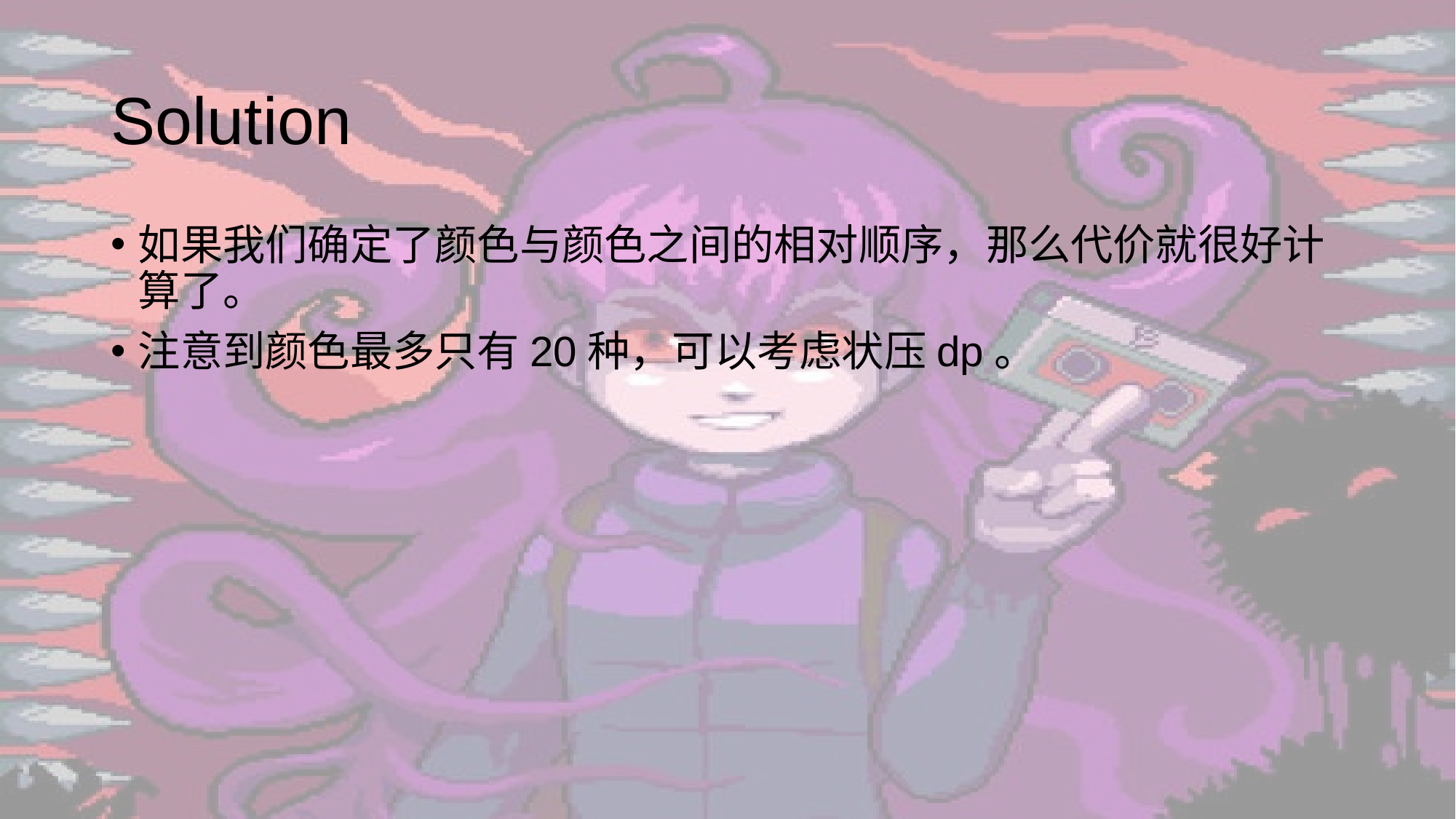

# Solution
如果我们确定了颜色与颜色之间的相对顺序，那么代价就很好计算了。
注意到颜色最多只有20种，可以考虑状压dp。